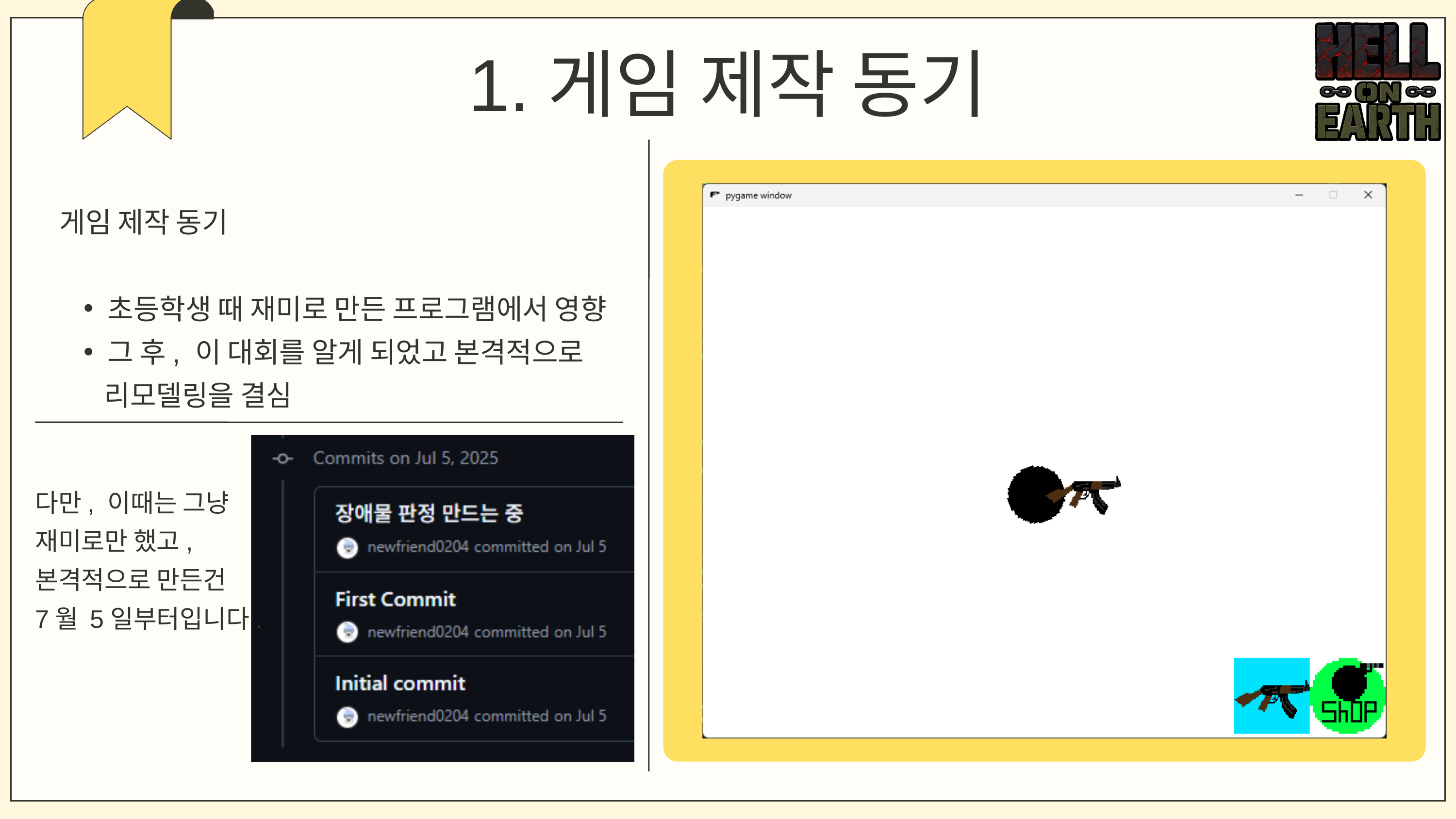

1.게임 제작 동기

게임 제작 동기

초등학생 때 재미로 만든 프로그램에서 영향
그 후, 이 대회를 알게 되었고 본격적으로
      리모델링을 결심

다만, 이때는 그냥
재미로만 했고,
본격적으로 만든건
7월 5일부터입니다.